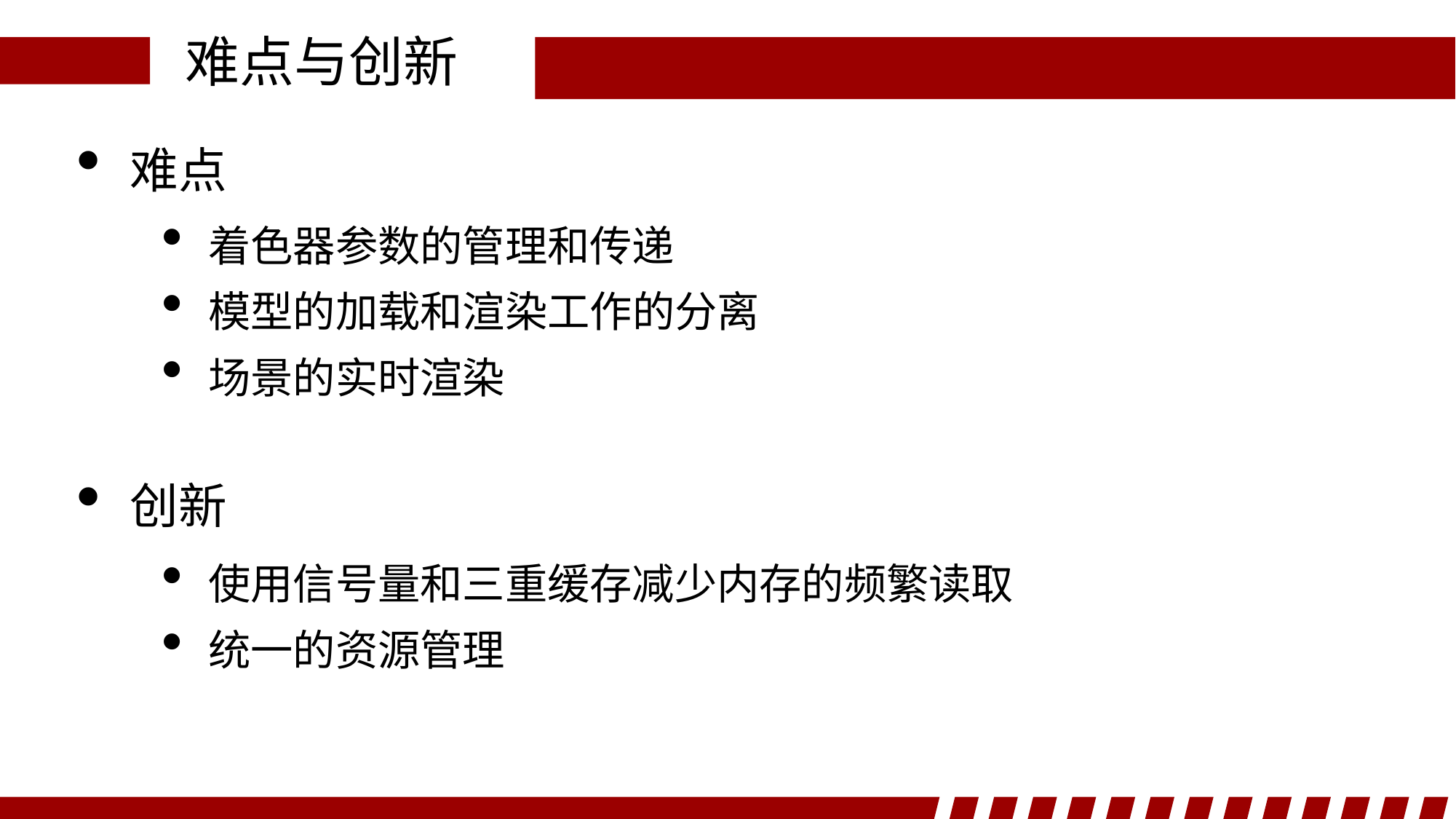

难点与创新

难点
着色器参数的管理和传递
模型的加载和渲染工作的分离
场景的实时渲染
创新
使用信号量和三重缓存减少内存的频繁读取
统一的资源管理